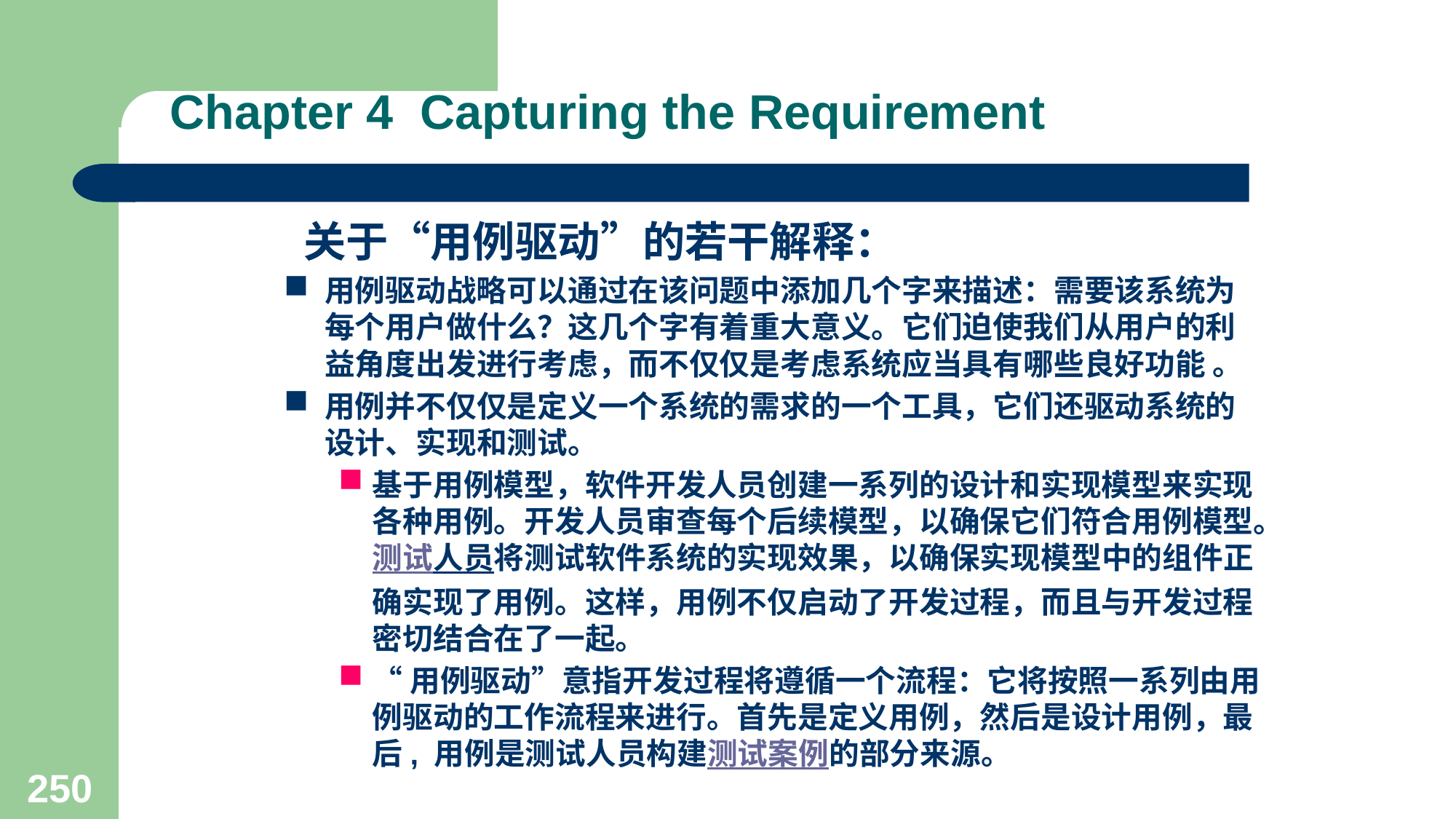

# Chapter 4  Capturing the Requirement
 关于“用例驱动”的若干解释：
用例驱动战略可以通过在该问题中添加几个字来描述：需要该系统为每个用户做什么？这几个字有着重大意义。它们迫使我们从用户的利益角度出发进行考虑，而不仅仅是考虑系统应当具有哪些良好功能 。
用例并不仅仅是定义一个系统的需求的一个工具，它们还驱动系统的设计、实现和测试。
基于用例模型，软件开发人员创建一系列的设计和实现模型来实现各种用例。开发人员审查每个后续模型，以确保它们符合用例模型。测试人员将测试软件系统的实现效果，以确保实现模型中的组件正确实现了用例。这样，用例不仅启动了开发过程，而且与开发过程密切结合在了一起。
“用例驱动”意指开发过程将遵循一个流程：它将按照一系列由用例驱动的工作流程来进行。首先是定义用例，然后是设计用例，最后, 用例是测试人员构建测试案例的部分来源。
250